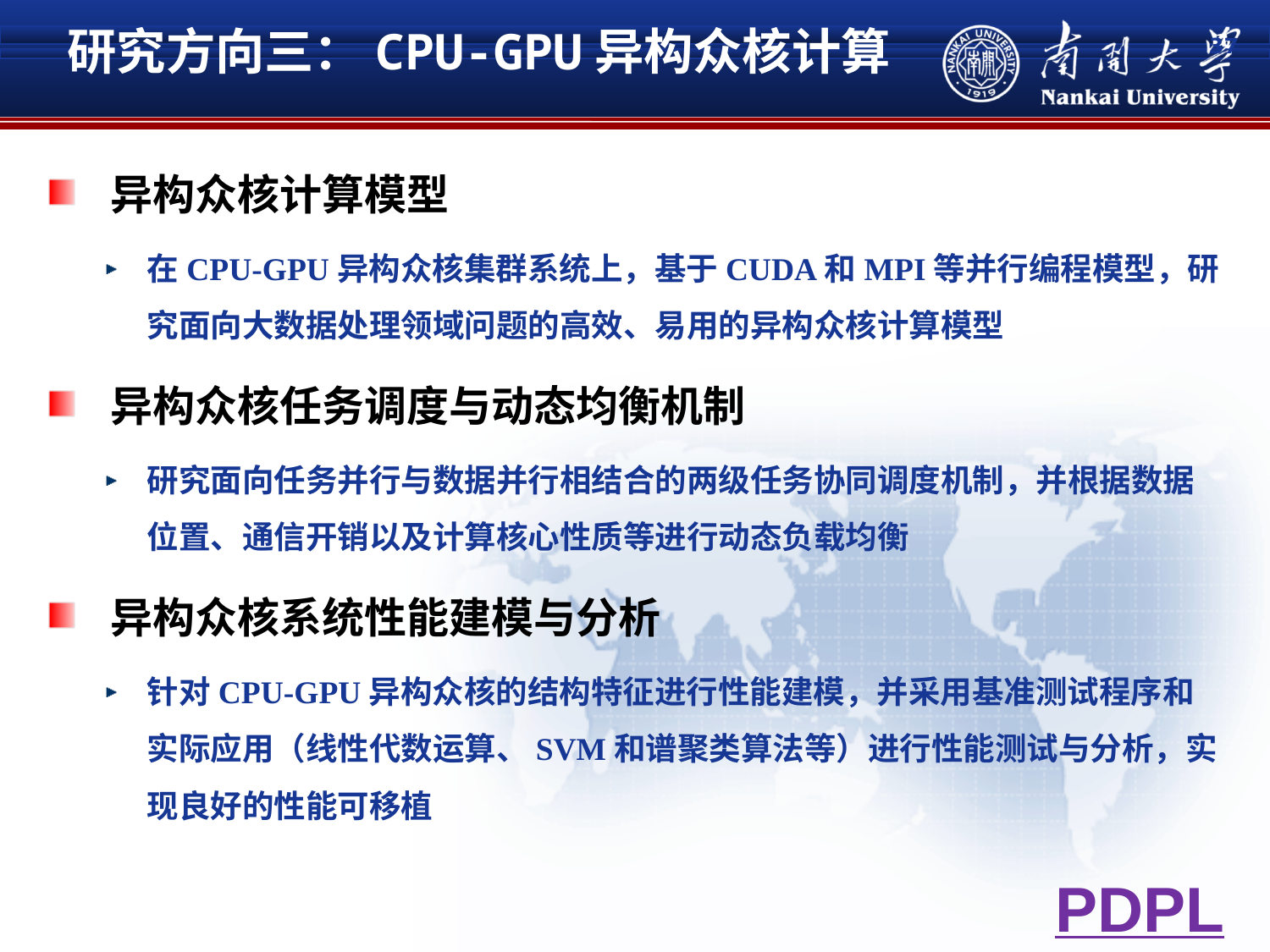

研究方向三：CPU-GPU异构众核计算
37
异构众核计算模型
在CPU-GPU异构众核集群系统上，基于CUDA和MPI等并行编程模型，研究面向大数据处理领域问题的高效、易用的异构众核计算模型
异构众核任务调度与动态均衡机制
研究面向任务并行与数据并行相结合的两级任务协同调度机制，并根据数据位置、通信开销以及计算核心性质等进行动态负载均衡
异构众核系统性能建模与分析
针对CPU-GPU异构众核的结构特征进行性能建模，并采用基准测试程序和实际应用（线性代数运算、SVM和谱聚类算法等）进行性能测试与分析，实现良好的性能可移植
PDPL